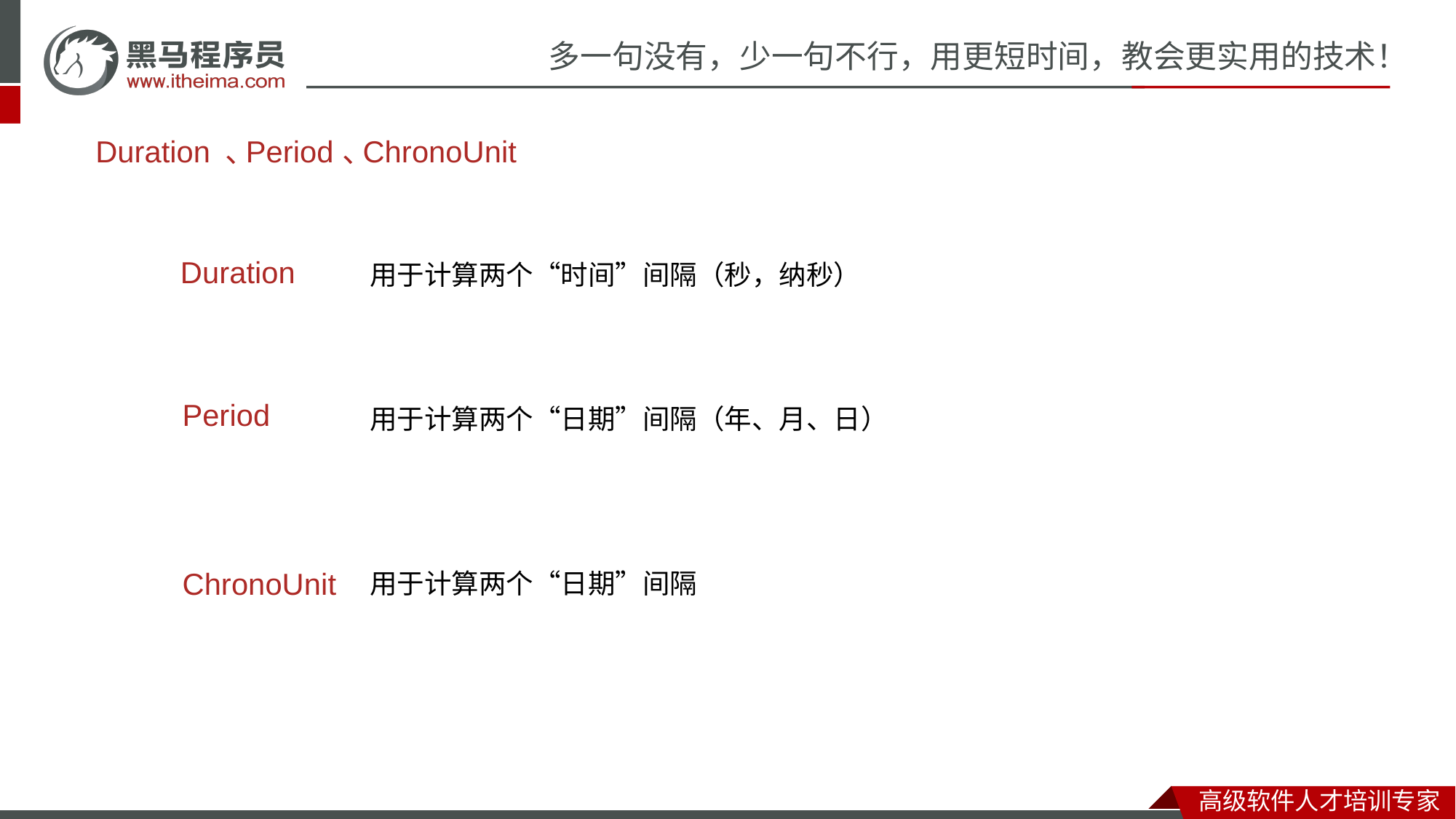

Duration
、
Period
、
ChronoUnit
Duration
用于计算两个“时间”间隔（秒，纳秒）
Period
用于计算两个“日期”间隔（年、月、日）
ChronoUnit
用于计算两个“日期”间隔